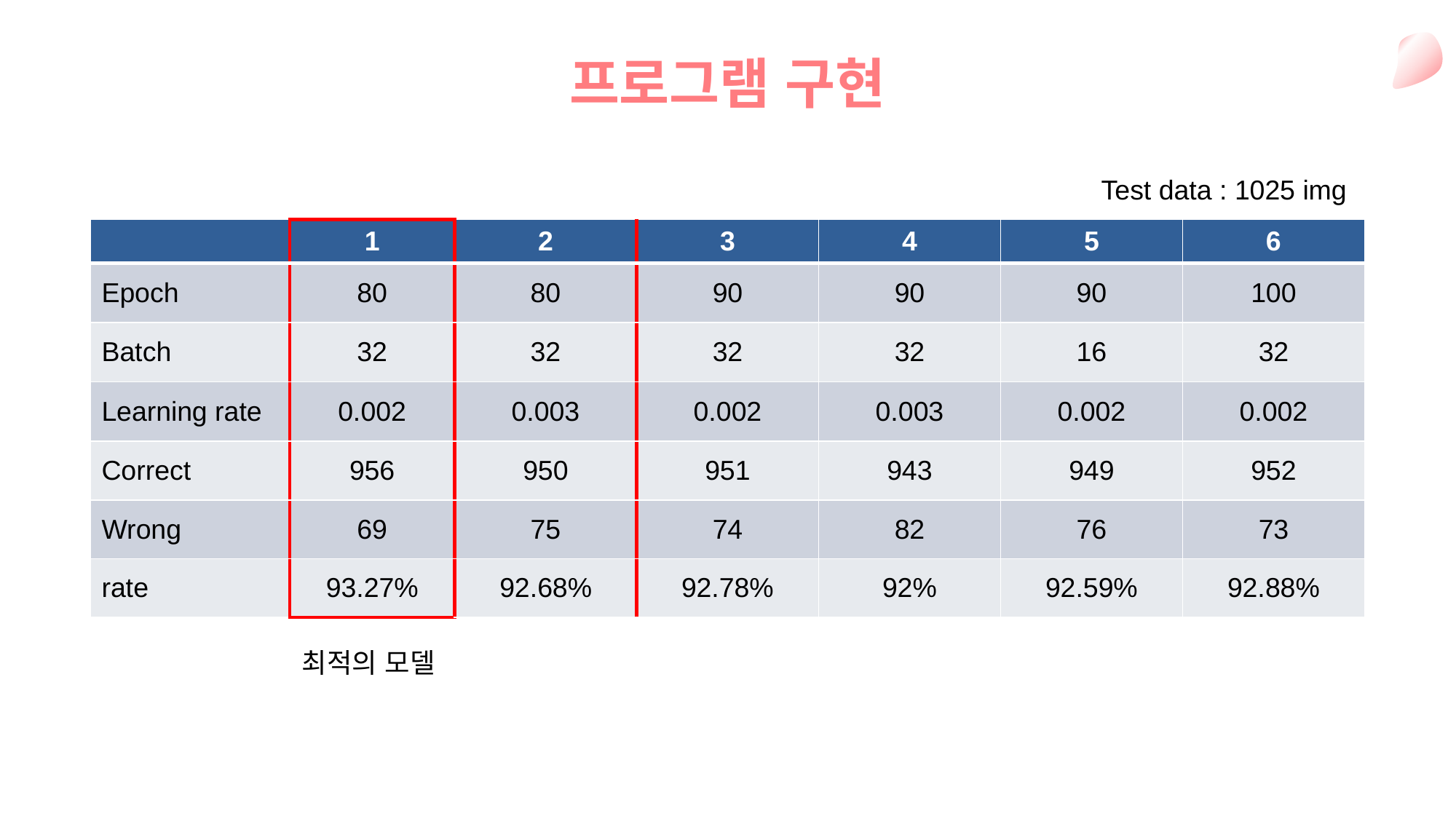

프로그램 구현
Test data : 1025 img
|  | 1 | 2 | 3 | 4 | 5 | 6 |
| --- | --- | --- | --- | --- | --- | --- |
| Epoch | 80 | 80 | 90 | 90 | 90 | 100 |
| Batch | 32 | 32 | 32 | 32 | 16 | 32 |
| Learning rate | 0.002 | 0.003 | 0.002 | 0.003 | 0.002 | 0.002 |
| Correct | 956 | 950 | 951 | 943 | 949 | 952 |
| Wrong | 69 | 75 | 74 | 82 | 76 | 73 |
| rate | 93.27% | 92.68% | 92.78% | 92% | 92.59% | 92.88% |
최적의 모델